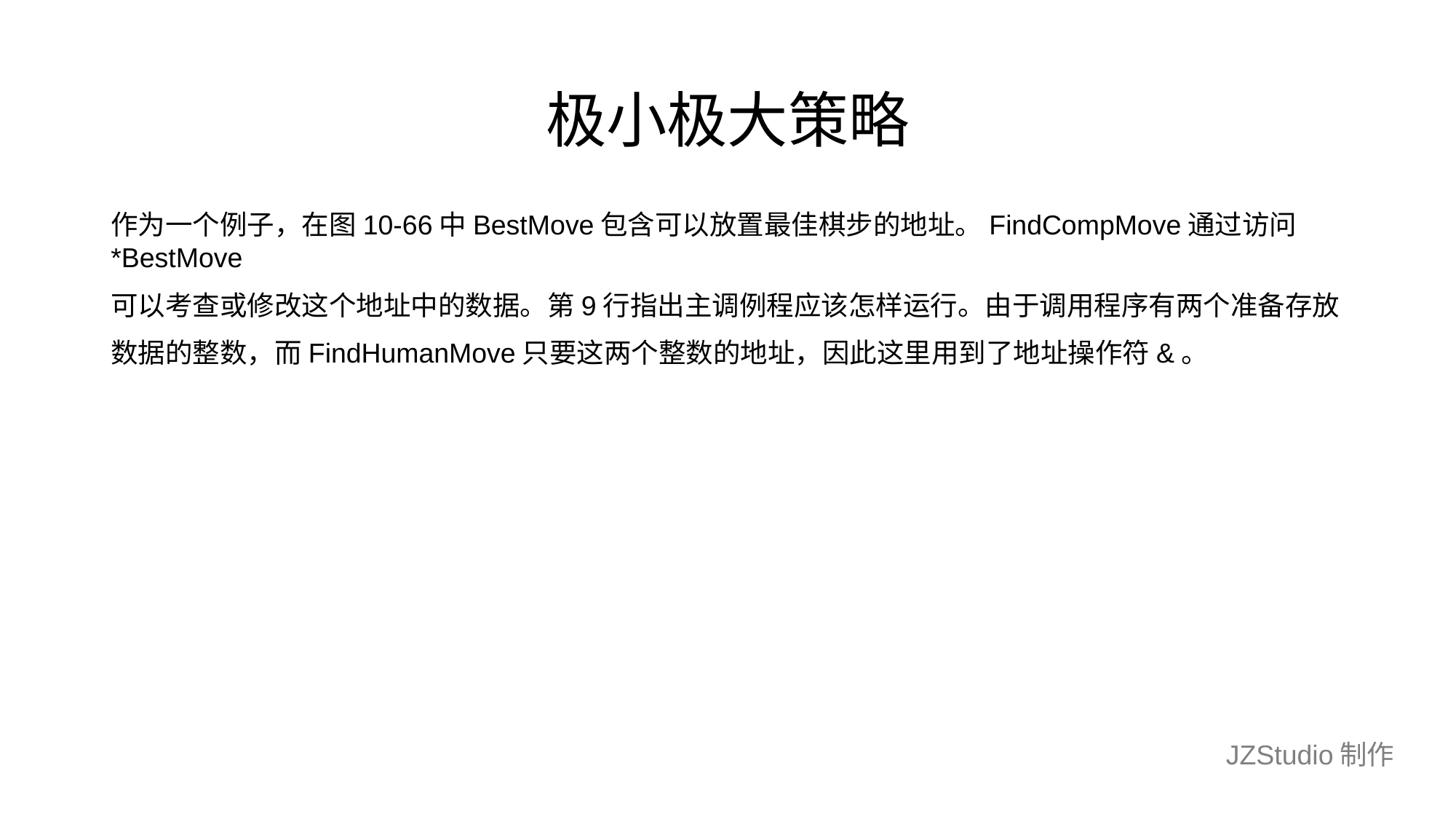

# 极小极大策略
作为一个例子，在图10-66中BestMove包含可以放置最佳棋步的地址。FindCompMove通过访问*BestMove
可以考查或修改这个地址中的数据。第9行指出主调例程应该怎样运行。由于调用程序有两个准备存放
数据的整数，而FindHumanMove只要这两个整数的地址，因此这里用到了地址操作符&。